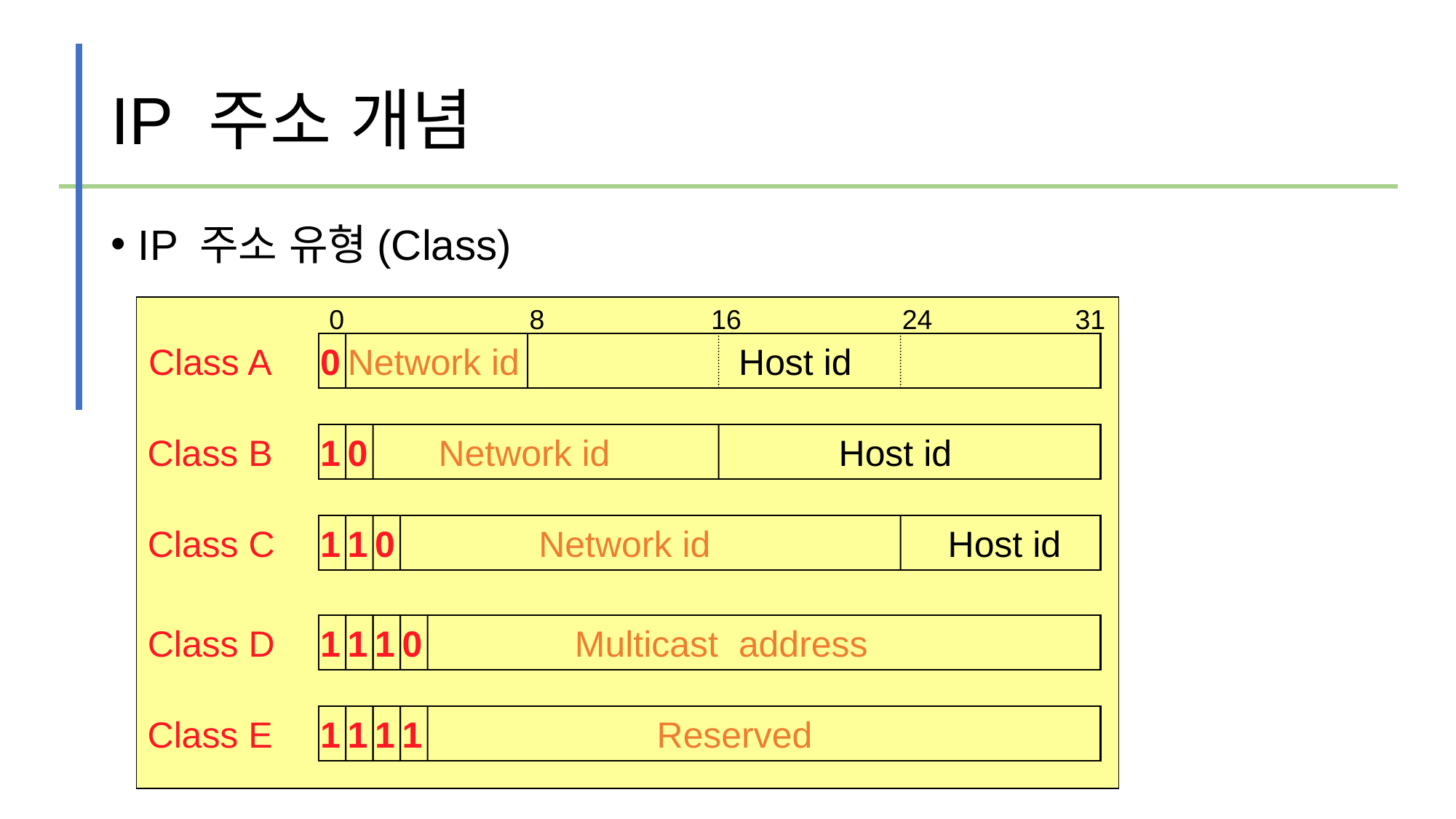

# IP 주소 개념
IP 주소 유형(Class)

0
8
16
24
31
Class A
0

Network id

Host id

Class B
1

0

Network id

Host id
Class C
1

1

0

Network id

Host id
Class D
1

1

1

0

Multicast  address
Class E
1

1

1

1

Reserved